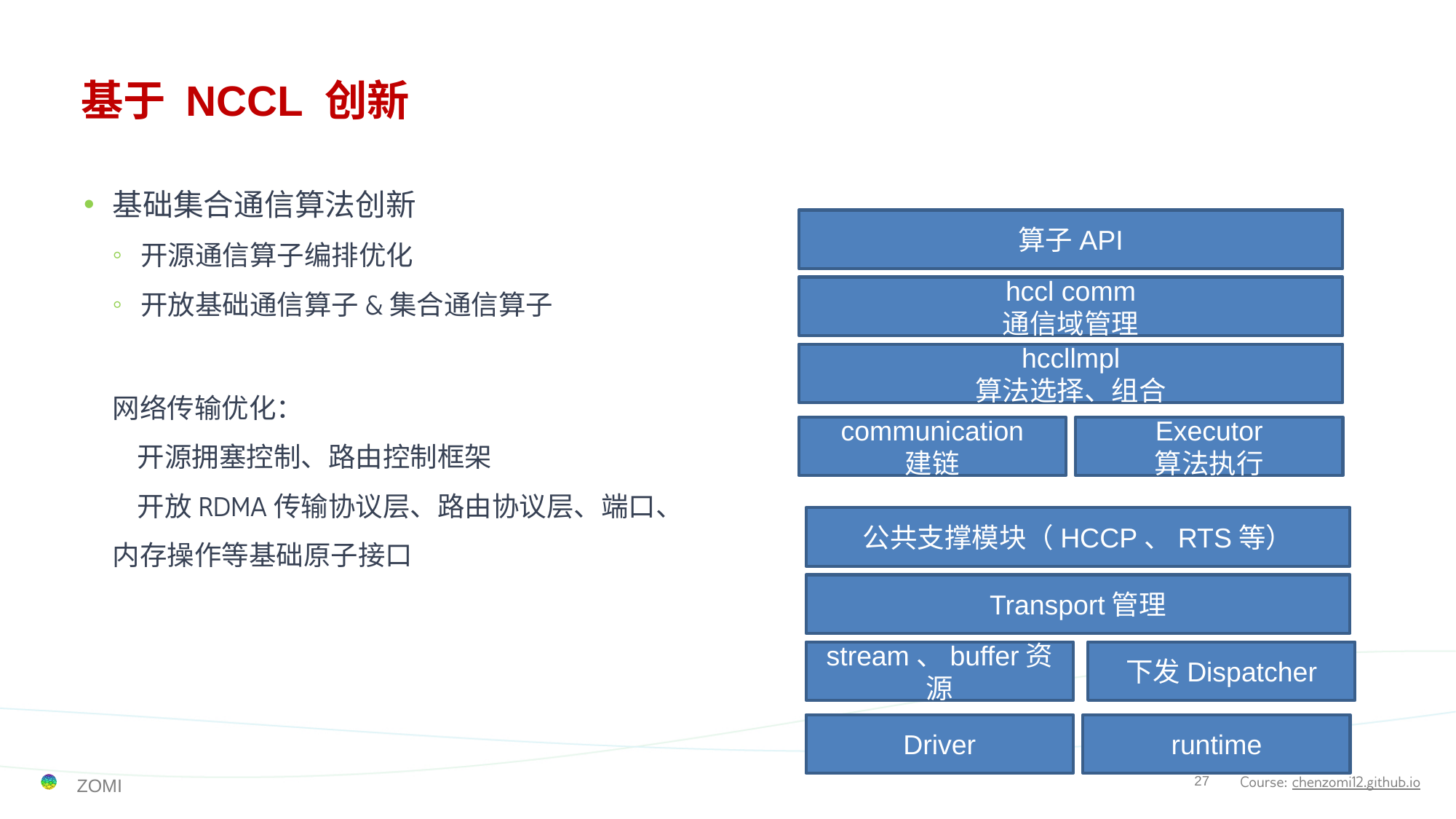

# 基于 NCCL 创新
基础集合通信算法创新
开源通信算子编排优化
开放基础通信算子&集合通信算子

网络传输优化：
   开源拥塞控制、路由控制框架
   开放RDMA传输协议层、路由协议层、端口、内存操作等基础原子接口
算子API
hccl comm
通信域管理
hccllmpl
算法选择、组合
communication
建链
Executor
算法执行
公共支撑模块（HCCP、RTS等）
Transport管理
stream、buffer资源
下发Dispatcher
Driver
runtime